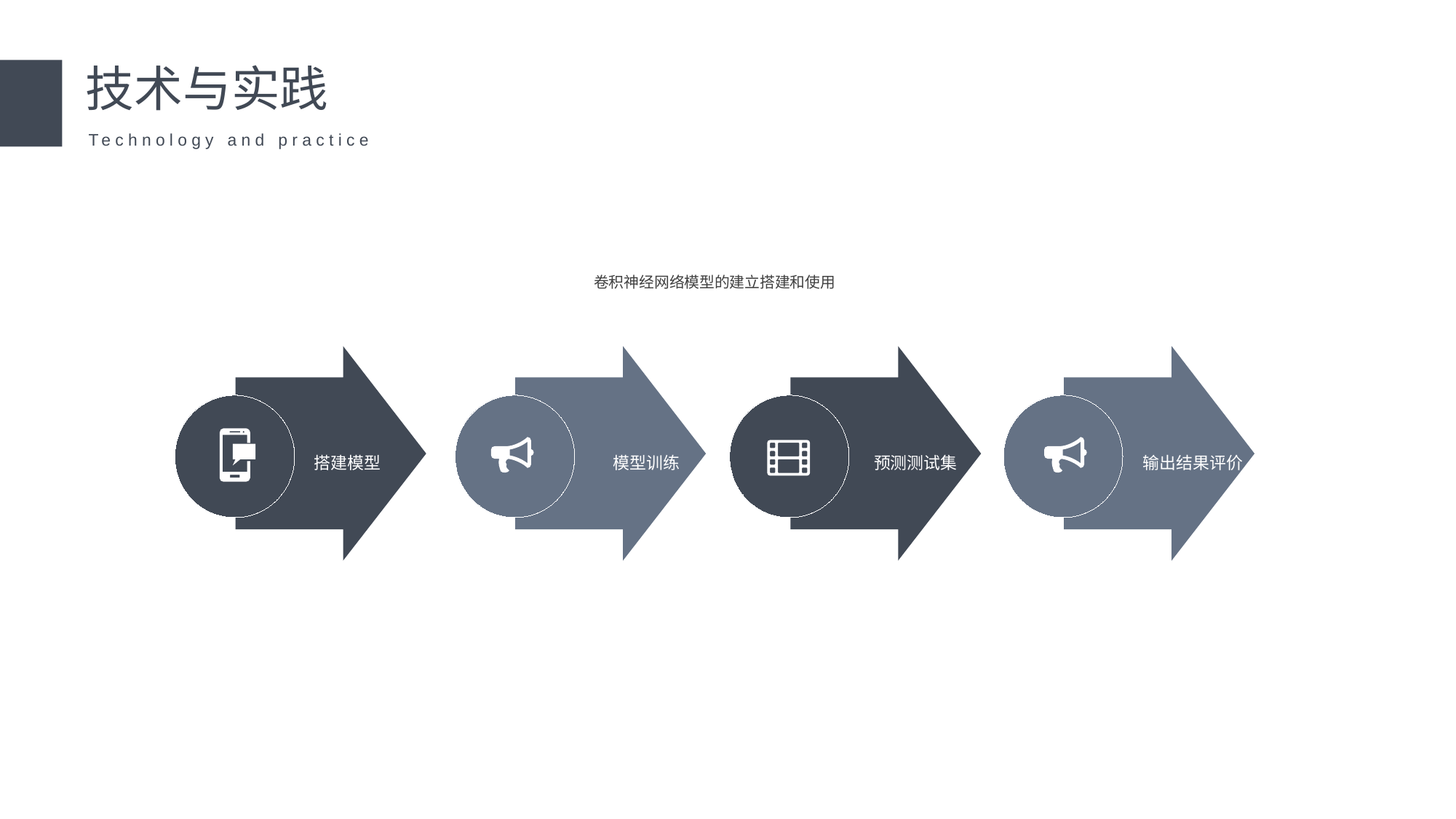

技术与实践

Technology and practice
卷积神经网络模型的建立搭建和使用

搭建模型
模型训练
预测测试集
输出结果评价